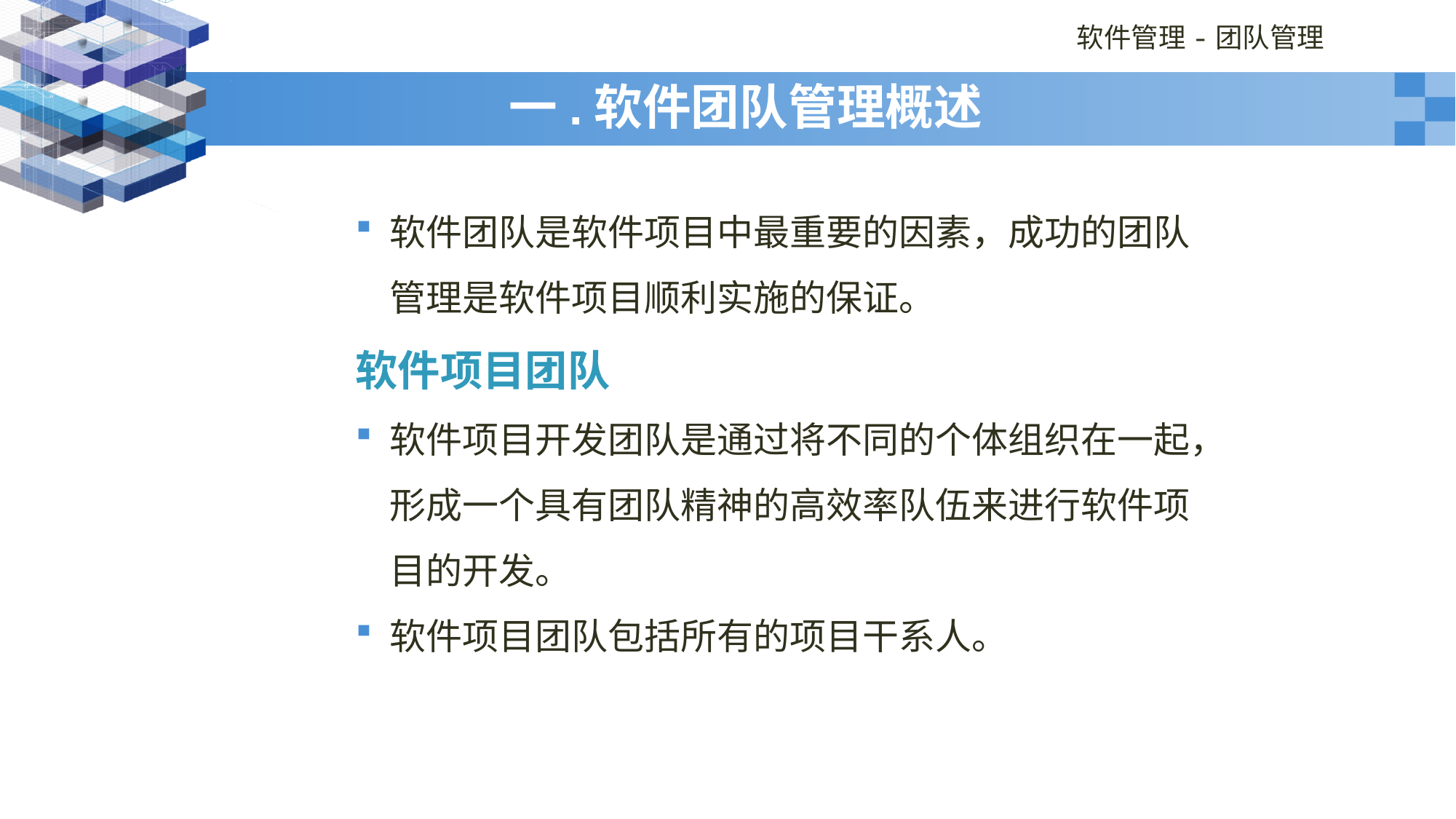

# 一.软件团队管理概述
软件团队是软件项目中最重要的因素，成功的团队管理是软件项目顺利实施的保证。
软件项目团队
软件项目开发团队是通过将不同的个体组织在一起，形成一个具有团队精神的高效率队伍来进行软件项目的开发。
软件项目团队包括所有的项目干系人。